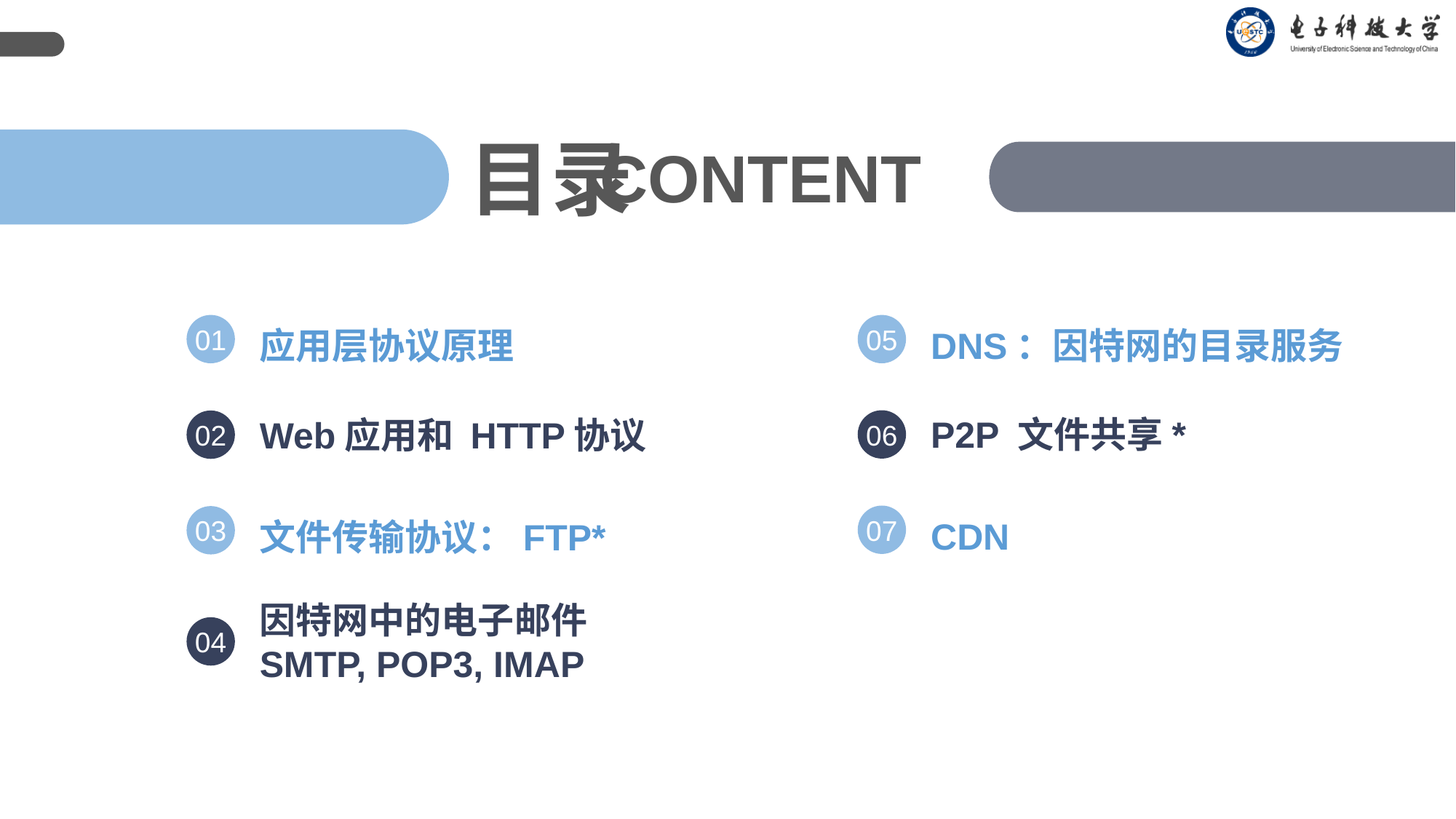

01
应用层协议原理
05
DNS：因特网的目录服务
06
P2P 文件共享*
02
Web应用和 HTTP协议
07
CDN
03
文件传输协议：FTP*
04
因特网中的电子邮件
SMTP, POP3, IMAP